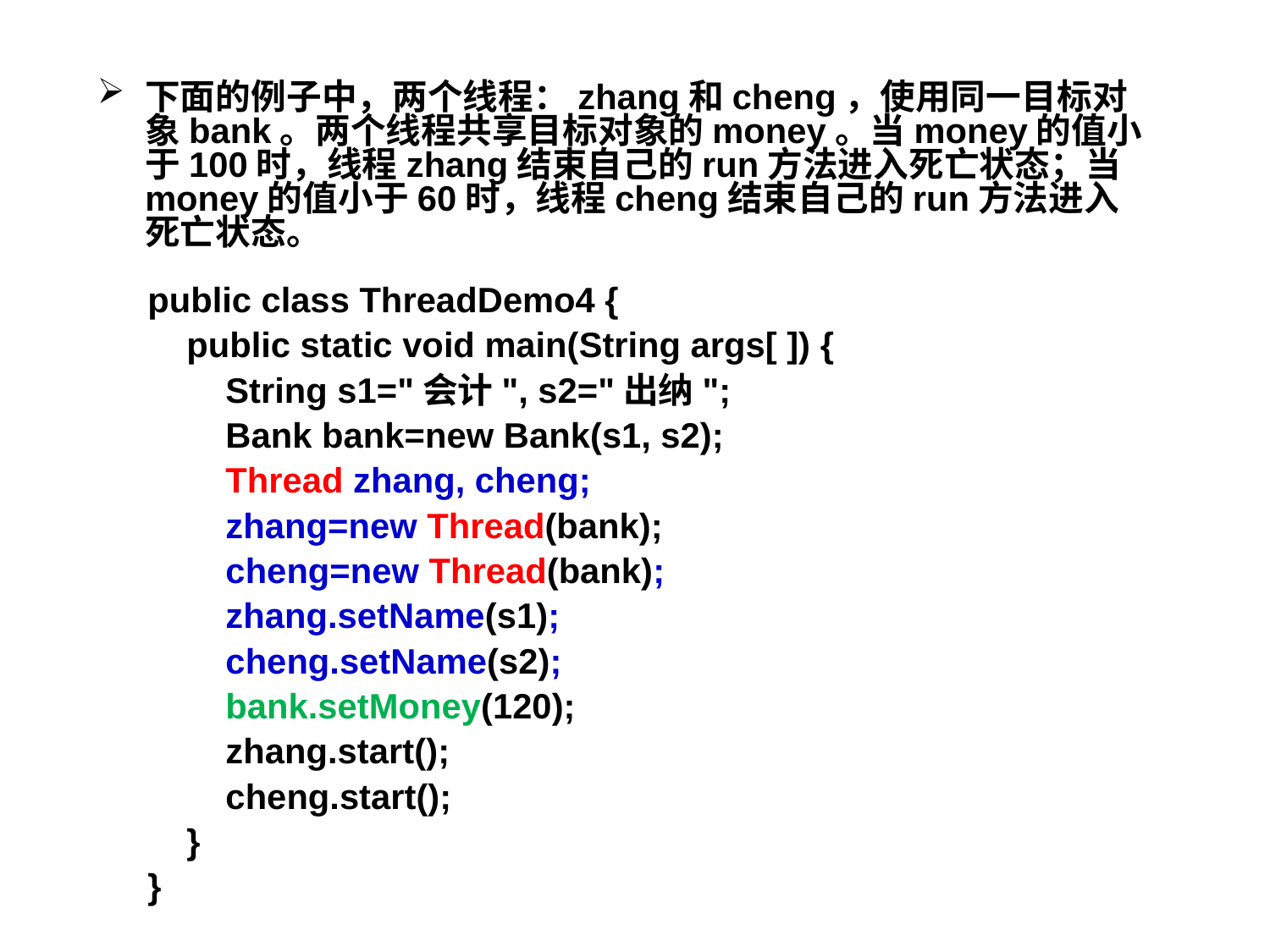

下面的例子中，两个线程：zhang和cheng，使用同一目标对象bank。两个线程共享目标对象的money。当money的值小于100时，线程zhang结束自己的run方法进入死亡状态；当money的值小于60时，线程cheng结束自己的run方法进入死亡状态。
public class ThreadDemo4 {
    public static void main(String args[ ]) {
        String s1="会计", s2="出纳";
        Bank bank=new Bank(s1, s2);
        Thread zhang, cheng;
        zhang=new Thread(bank);
        cheng=new Thread(bank);
        zhang.setName(s1);
        cheng.setName(s2);
        bank.setMoney(120);
        zhang.start();
        cheng.start();
    }
}